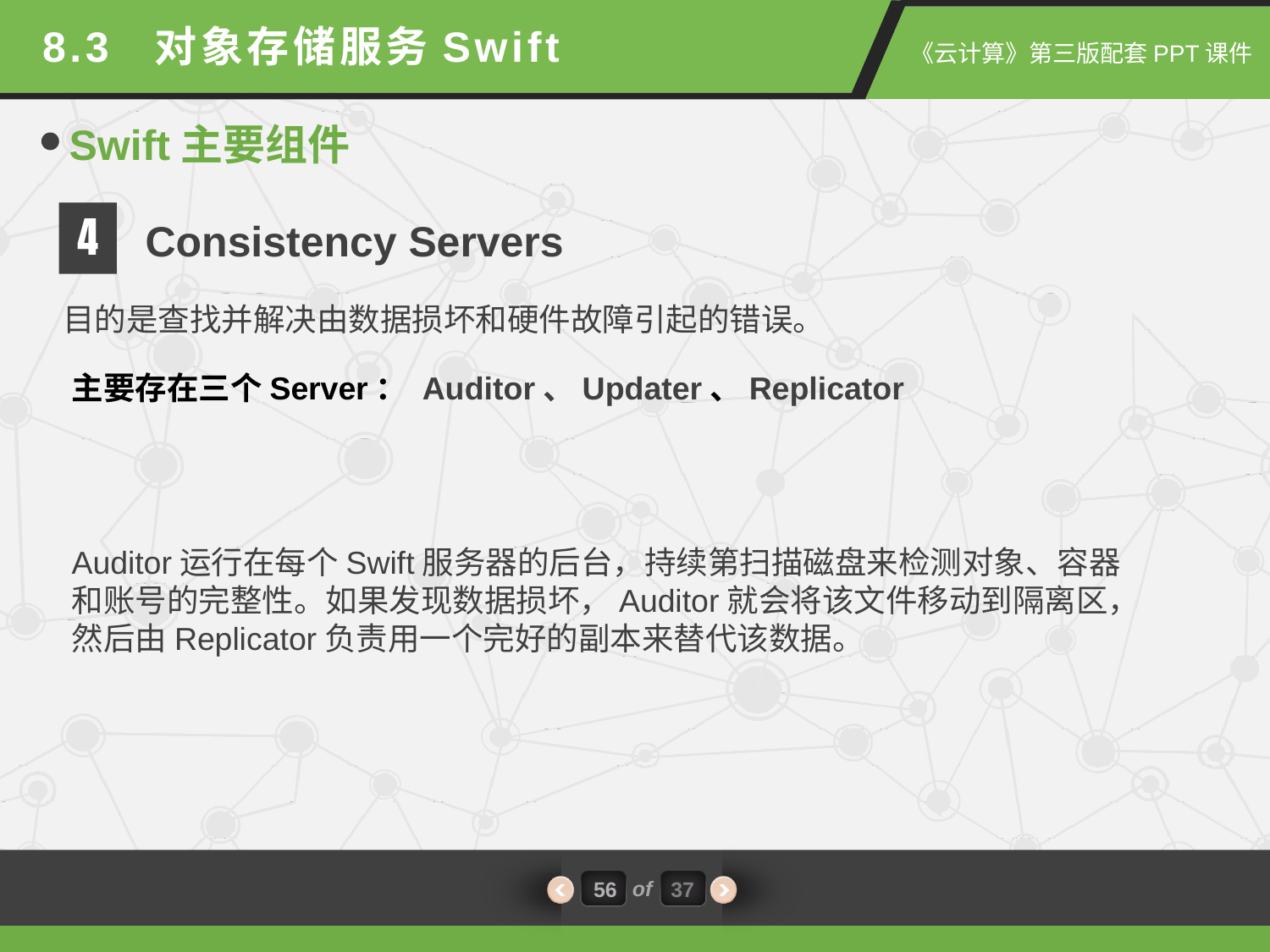

8.3  对象存储服务Swift
Swift主要组件

4
Consistency Servers
目的是查找并解决由数据损坏和硬件故障引起的错误。
主要存在三个Server： Auditor、Updater、Replicator
Auditor运行在每个Swift服务器的后台，持续第扫描磁盘来检测对象、容器和账号的完整性。如果发现数据损坏，Auditor就会将该文件移动到隔离区，然后由Replicator负责用一个完好的副本来替代该数据。
56